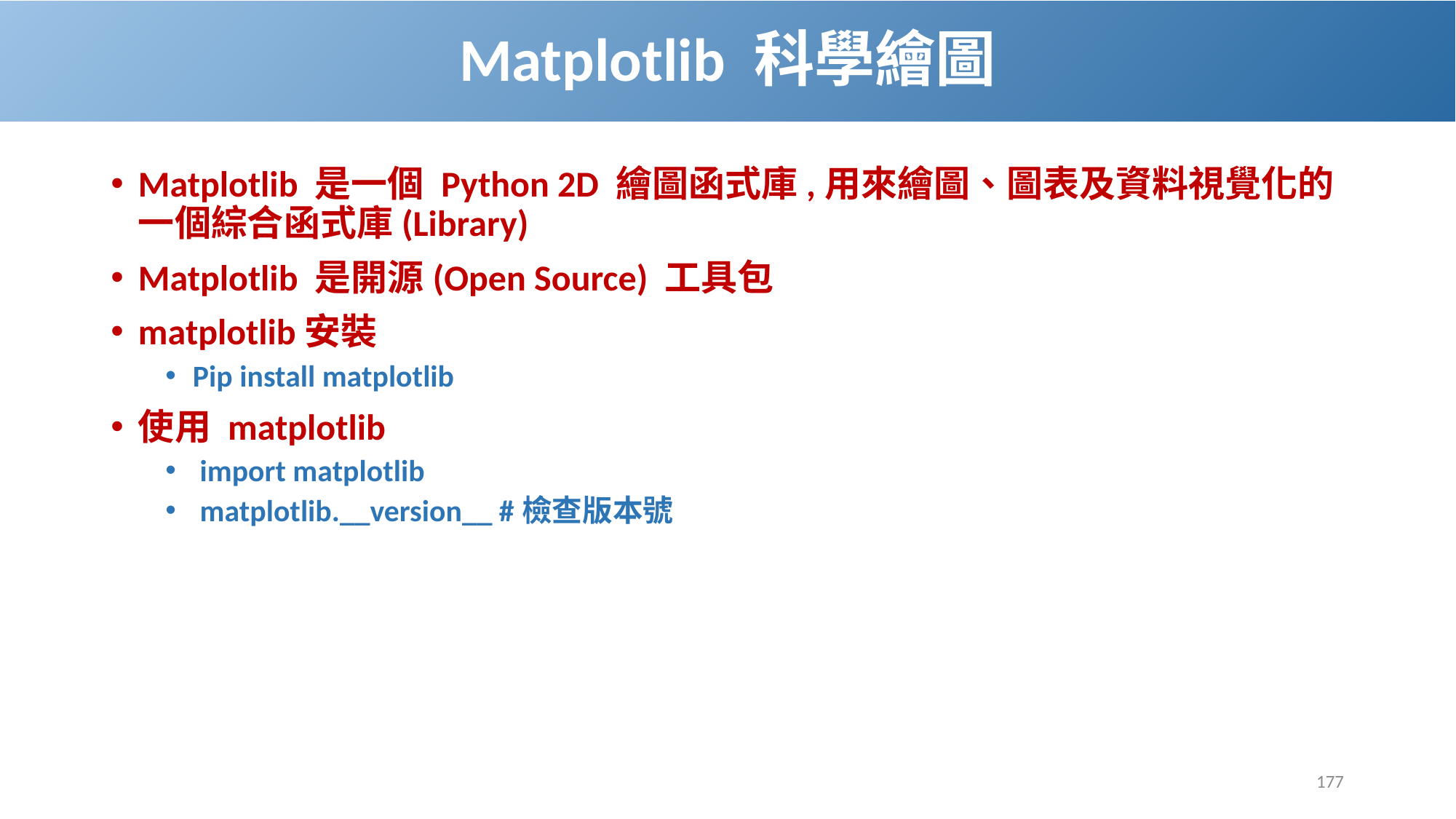

# Matplotlib 科學繪圖
Matplotlib 是一個 Python 2D 繪圖函式庫,用來繪圖、圖表及資料視覺化的一個綜合函式庫(Library)
Matplotlib 是開源(Open Source) 工具包
matplotlib安裝
Pip install matplotlib
使用 matplotlib
 import matplotlib
 matplotlib.__version__ #檢查版本號
177